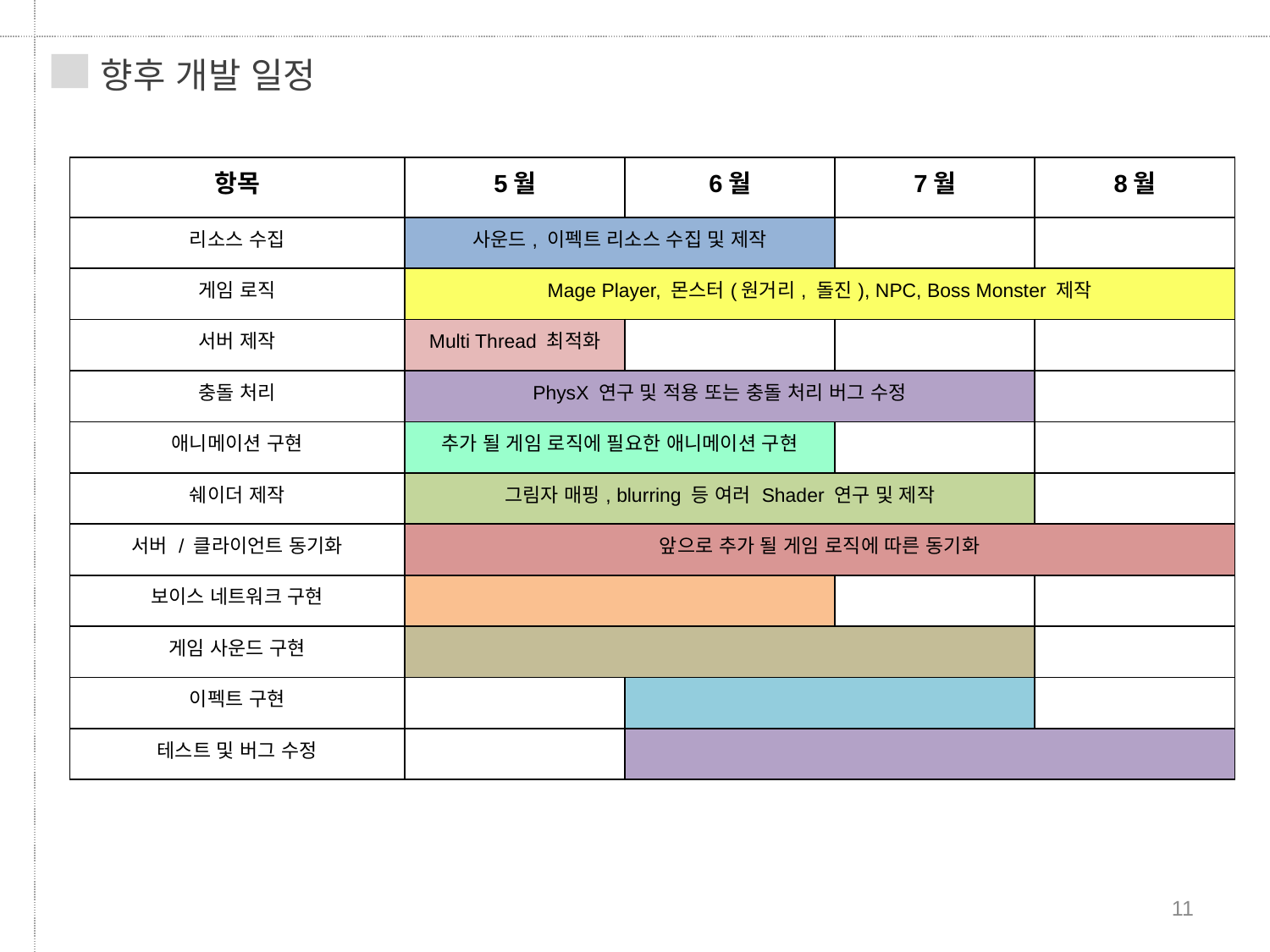

향후 개발 일정

| 항목 | 5월 | 6월 | 7월 | 8월 |
| --- | --- | --- | --- | --- |
| 리소스 수집 | 사운드, 이펙트 리소스 수집 및 제작 |  |  |  |
| 게임 로직 | Mage Player, 몬스터(원거리, 돌진), NPC, Boss Monster 제작 |  |  |  |
| 서버 제작 | Multi Thread 최적화 |  |  |  |
| 충돌 처리 | PhysX 연구 및 적용 또는 충돌 처리 버그 수정 |  |  |  |
| 애니메이션 구현 | 추가 될 게임 로직에 필요한 애니메이션 구현 |  |  |  |
| 쉐이더 제작 | 그림자 매핑, blurring 등 여러 Shader 연구 및 제작 |  |  |  |
| 서버 / 클라이언트 동기화 | 앞으로 추가 될 게임 로직에 따른 동기화 |  |  |  |
| 보이스 네트워크 구현 |  |  |  |  |
| 게임 사운드 구현 |  |  |  |  |
| 이펙트 구현 |  |  |  |  |
| 테스트 및 버그 수정 |  |  |  |  |
11